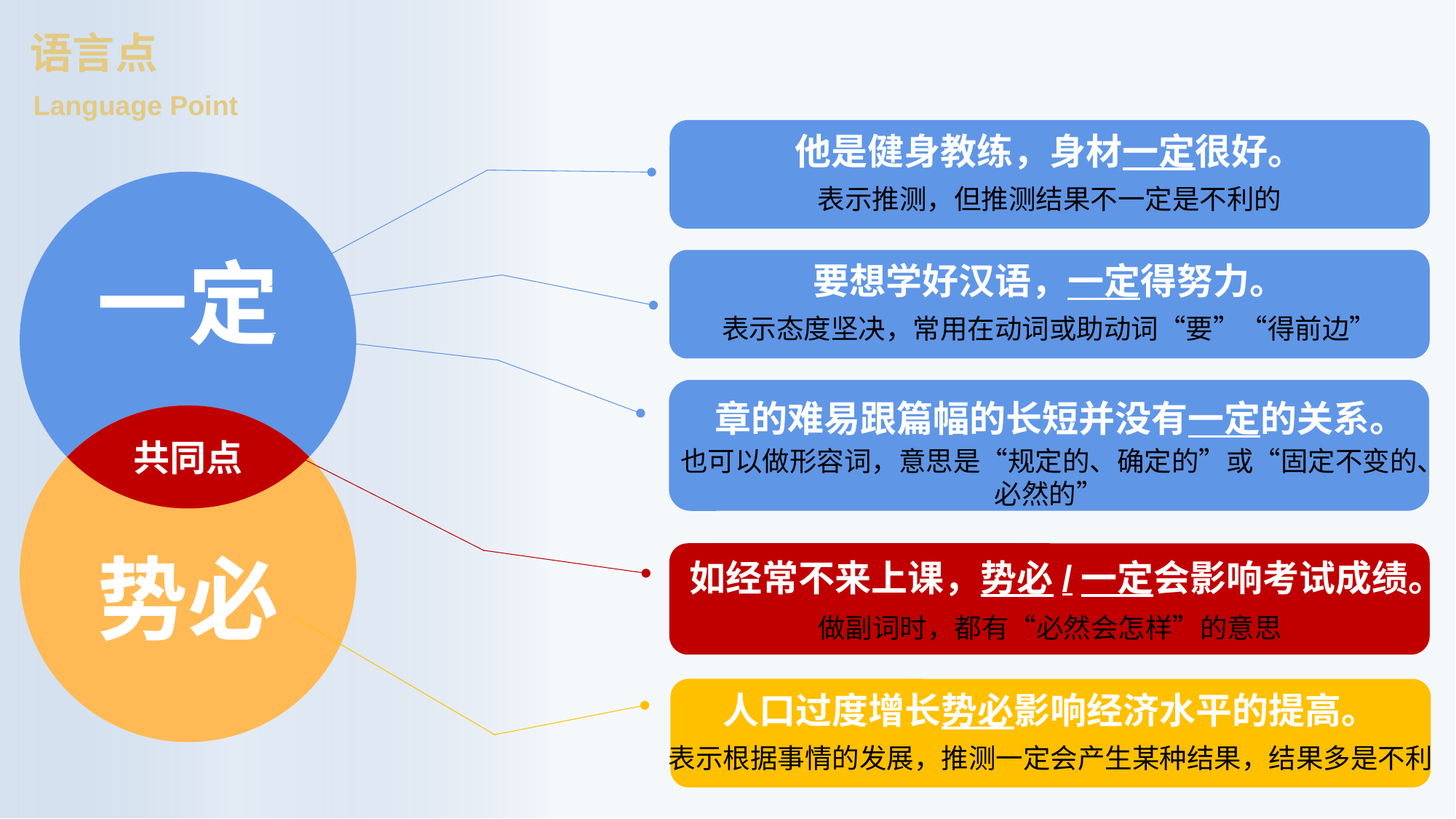

语言点
Language Point

他是健身教练，身材一定很好。

表示推测，但推测结果不一定是不利的
一定

要想学好汉语，一定得努力。
表示态度坚决，常用在动词或助动词“要”“得前边”
章的难易跟篇幅的长短并没有一定的关系。

共同点
也可以做形容词，意思是“规定的、确定的”或“固定不变的、必然的”
势必

如经常不来上课，势必/一定会影响考试成绩。
做副词时，都有“必然会怎样”的意思

人口过度增长势必影响经济水平的提高。
表示根据事情的发展，推测一定会产生某种结果，结果多是不利